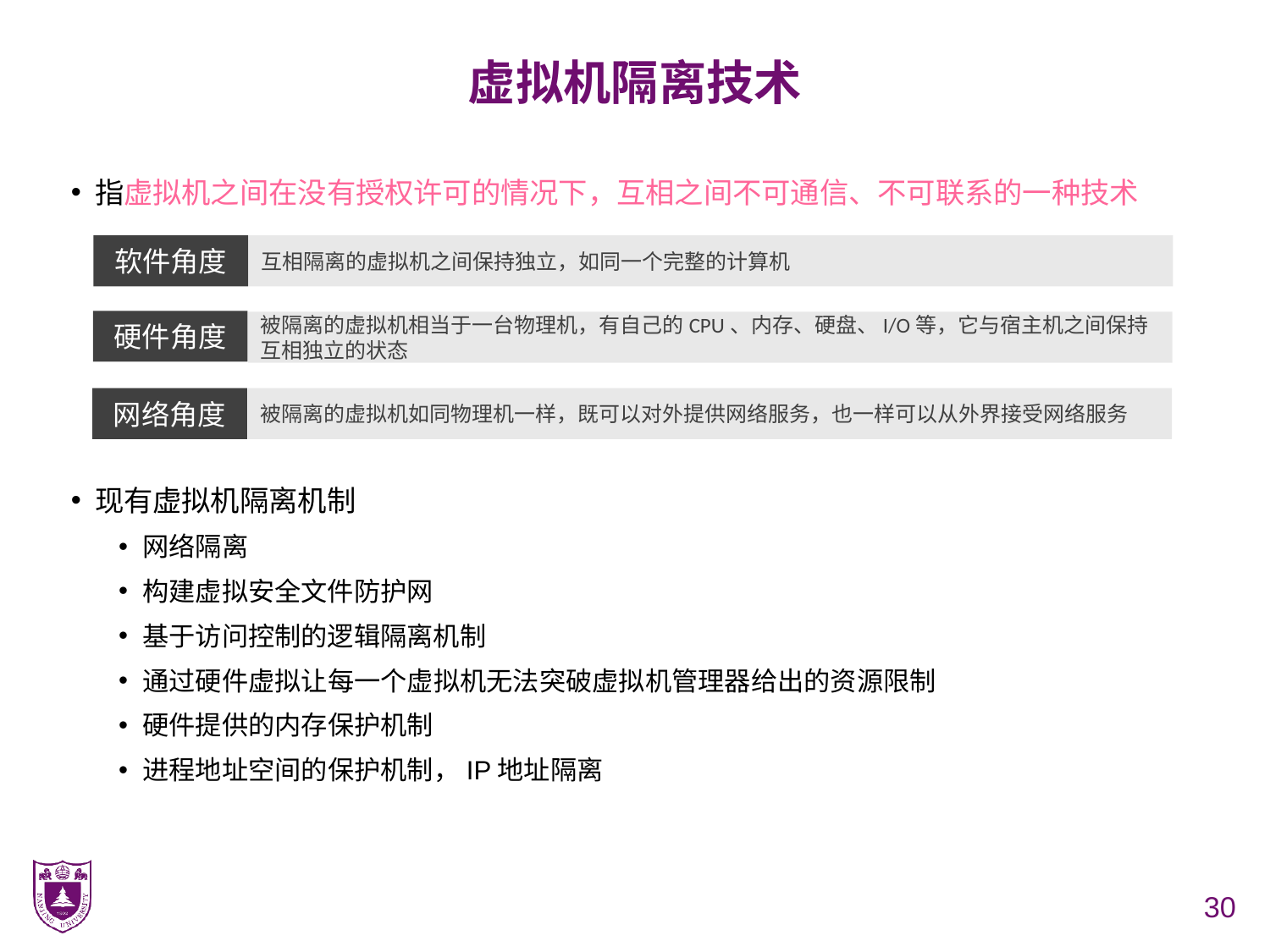

# 虚拟机隔离技术
指虚拟机之间在没有授权许可的情况下，互相之间不可通信、不可联系的一种技术

现有虚拟机隔离机制
网络隔离
构建虚拟安全文件防护网
基于访问控制的逻辑隔离机制
通过硬件虚拟让每一个虚拟机无法突破虚拟机管理器给出的资源限制
硬件提供的内存保护机制
进程地址空间的保护机制，IP地址隔离
软件角度
互相隔离的虚拟机之间保持独立，如同一个完整的计算机
硬件角度
被隔离的虚拟机相当于一台物理机，有自己的CPU、内存、硬盘、I/O等，它与宿主机之间保持互相独立的状态
网络角度
被隔离的虚拟机如同物理机一样，既可以对外提供网络服务，也一样可以从外界接受网络服务
30